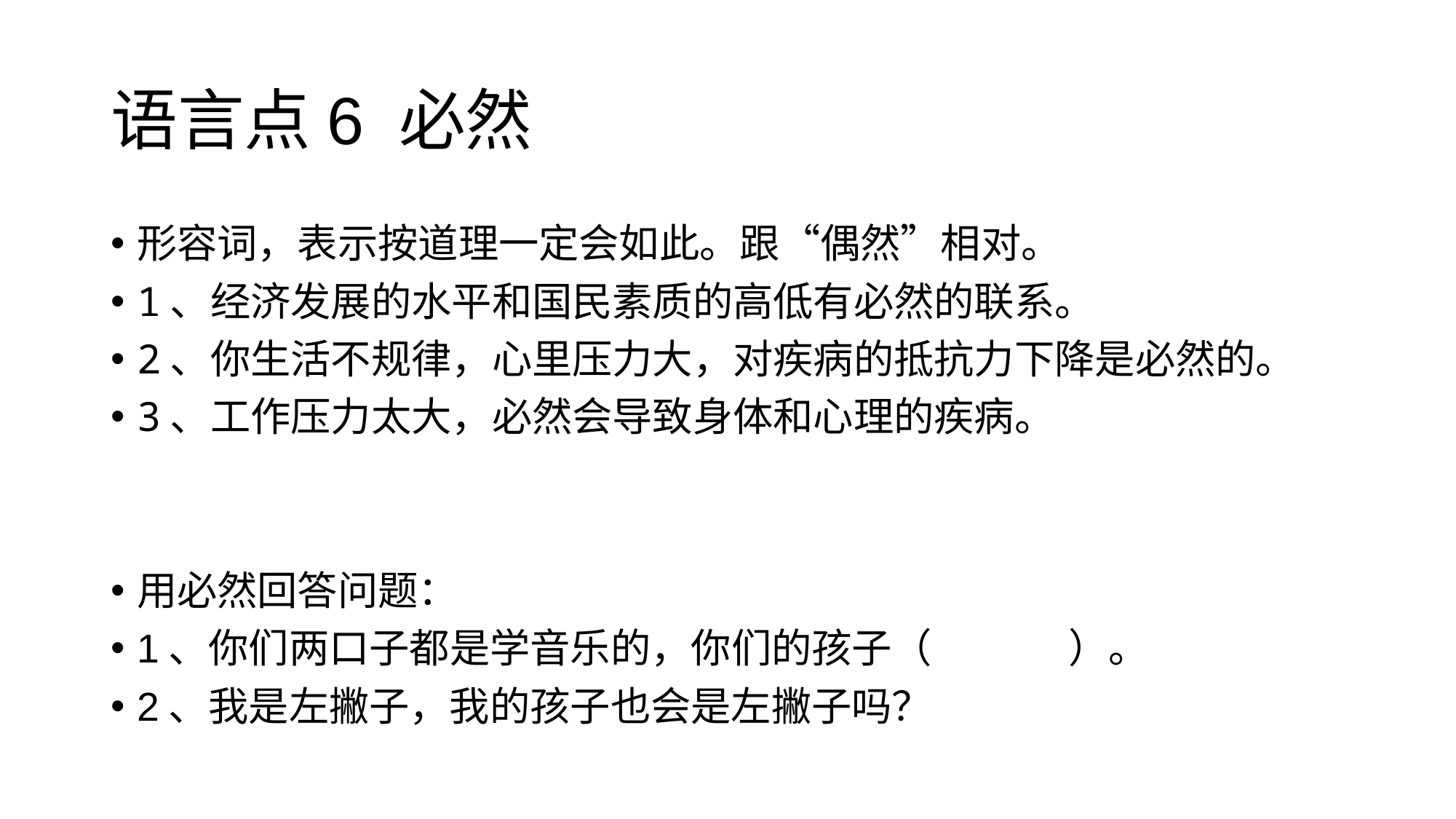

# 语言点6 必然
形容词，表示按道理一定会如此。跟“偶然”相对。
1、经济发展的水平和国民素质的高低有必然的联系。
2、你生活不规律，心里压力大，对疾病的抵抗力下降是必然的。
3、工作压力太大，必然会导致身体和心理的疾病。

用必然回答问题：
1、你们两口子都是学音乐的，你们的孩子（               ）。
2、我是左撇子，我的孩子也会是左撇子吗？